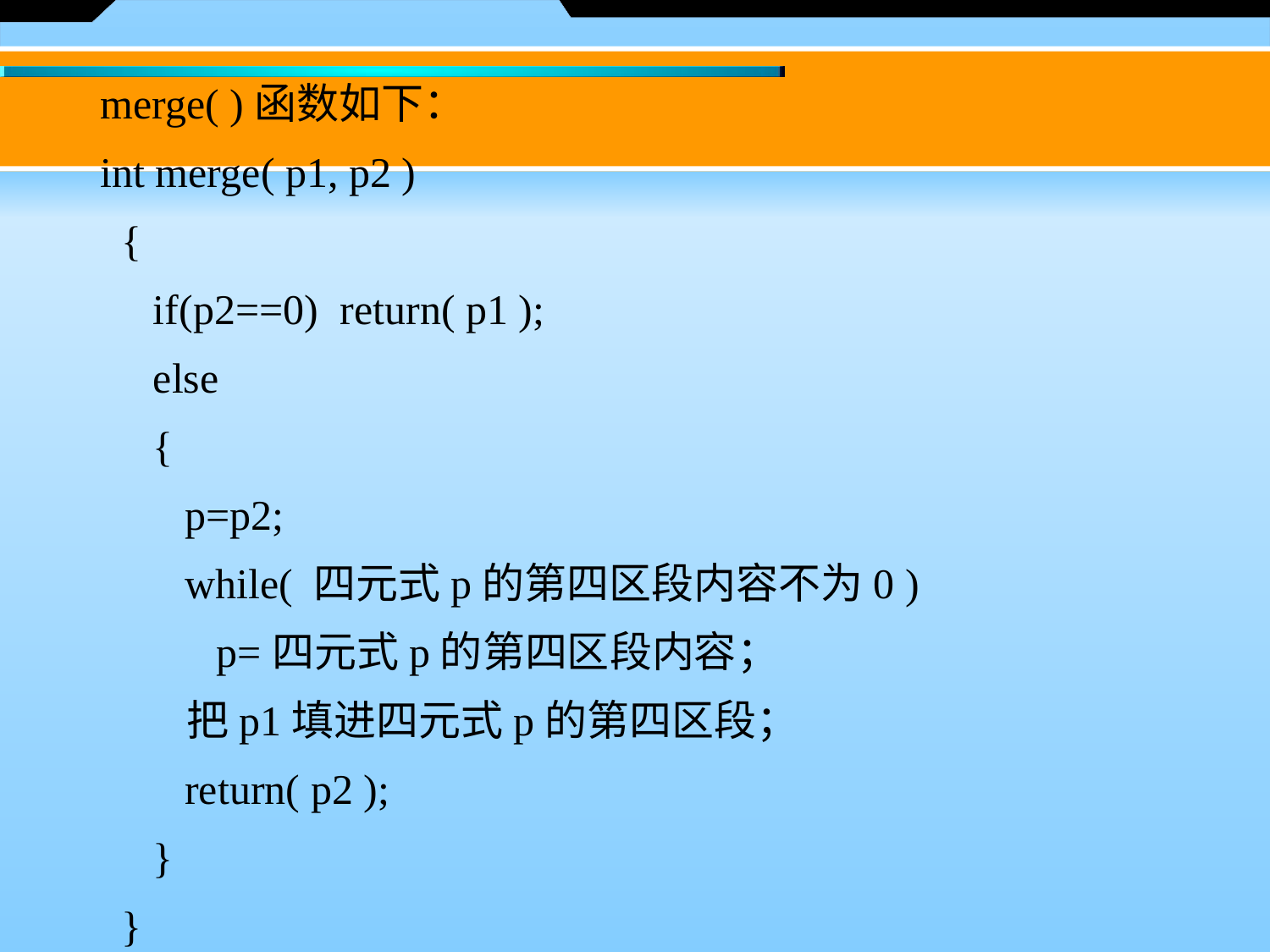

merge( )函数如下：
int merge( p1, p2 )
  {
     if(p2==0)  return( p1 );
     else
     {
        p=p2;
        while( 四元式p的第四区段内容不为0 )
           p=四元式p的第四区段内容；
        把p1填进四元式p的第四区段；
        return( p2 );
     }
  }